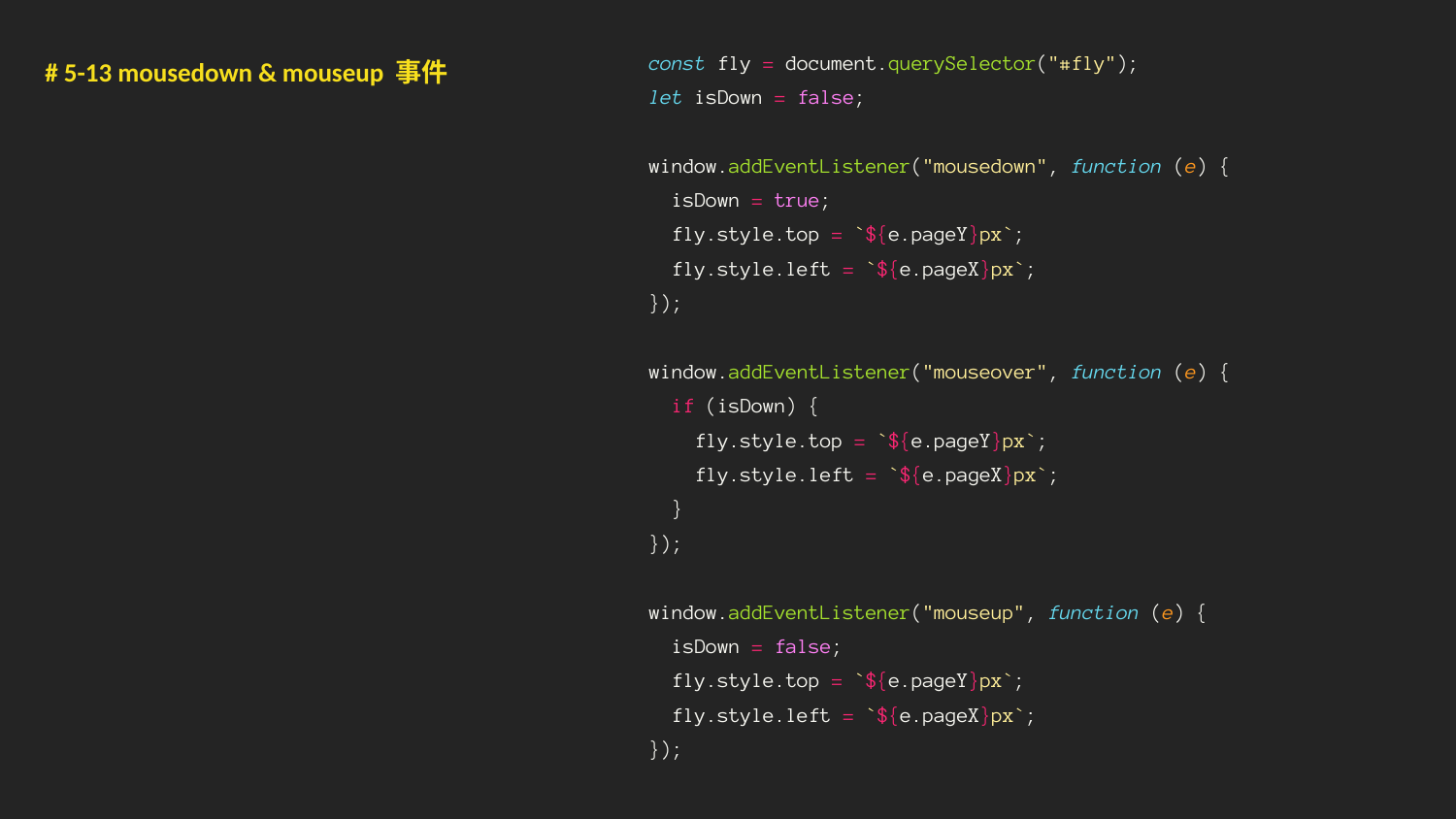

# 5-13 mousedown & mouseup 事件
      const fly = document.querySelector("#fly");
      let isDown = false;

      window.addEventListener("mousedown", function (e) {
        isDown = true;
        fly.style.top = `${e.pageY}px`;
        fly.style.left = `${e.pageX}px`;
      });

      window.addEventListener("mouseover", function (e) {
        if (isDown) {
          fly.style.top = `${e.pageY}px`;
          fly.style.left = `${e.pageX}px`;
        }
      });

      window.addEventListener("mouseup", function (e) {
        isDown = false;
        fly.style.top = `${e.pageY}px`;
        fly.style.left = `${e.pageX}px`;
      });